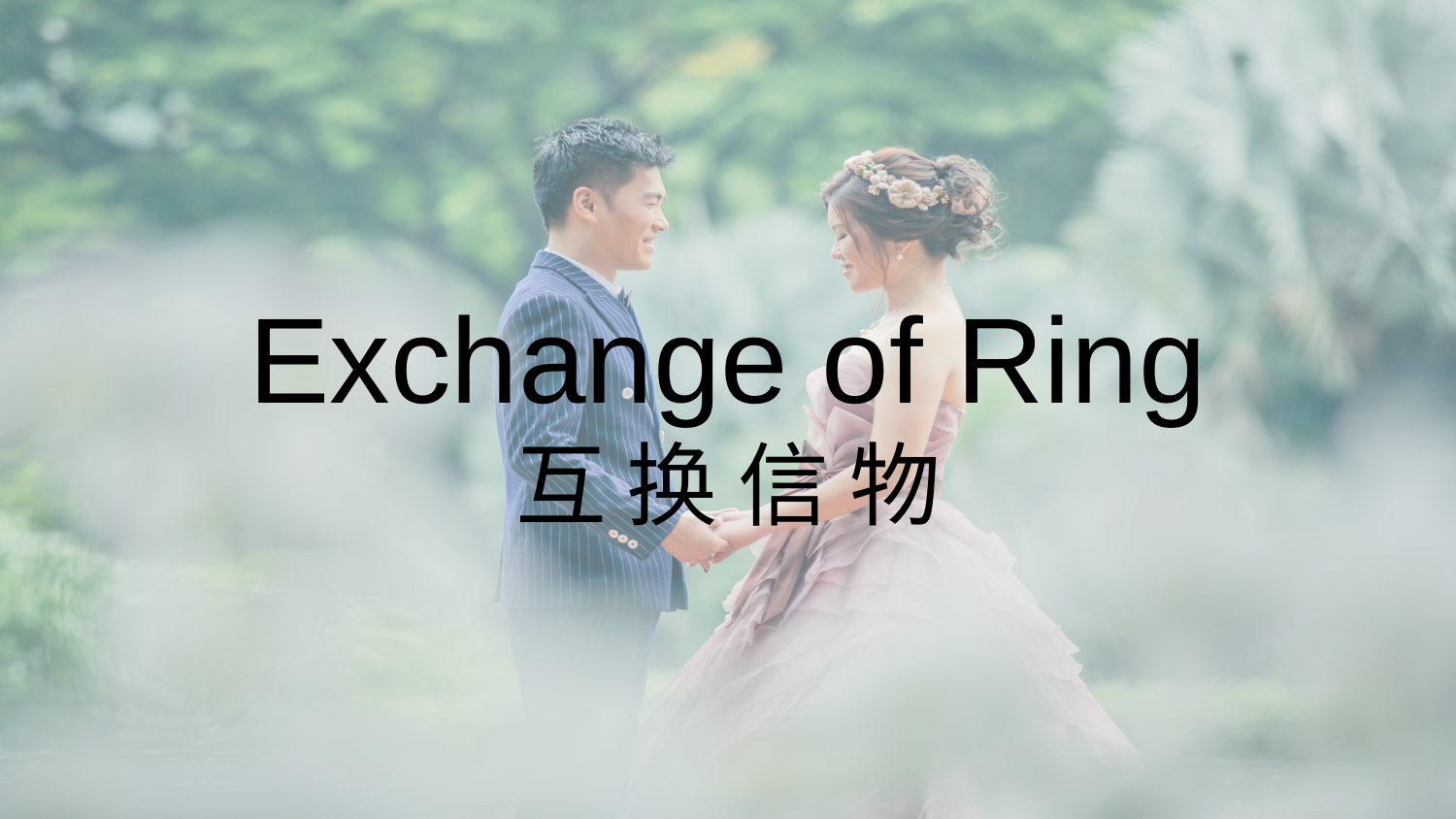

# Exchange of Ring
互 换 信 物